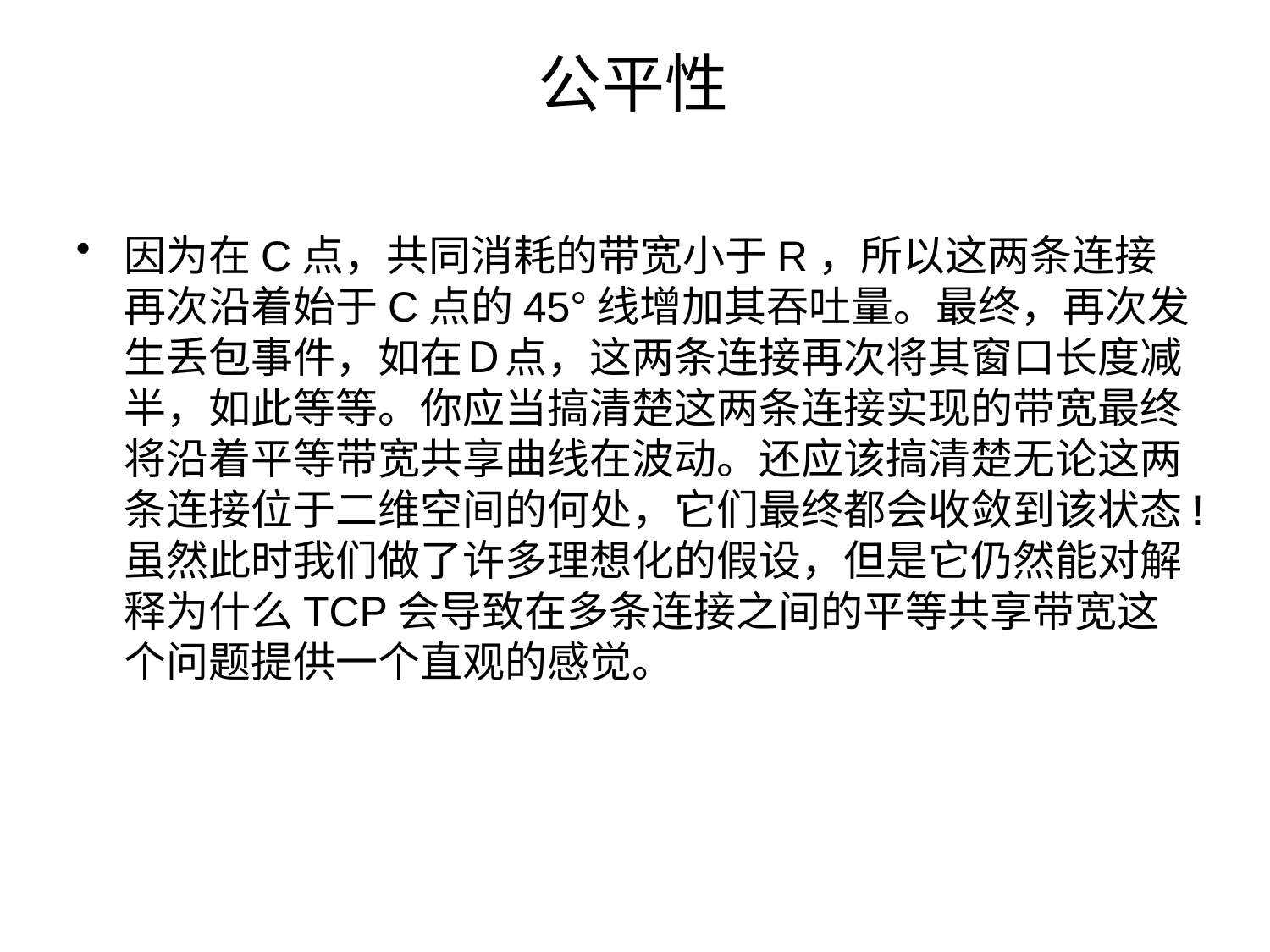

# 公平性
因为在C点，共同消耗的带宽小于R，所以这两条连接再次沿着始于C点的45°线增加其吞吐量。最终，再次发生丢包事件，如在Ｄ点，这两条连接再次将其窗口长度减半，如此等等。你应当搞清楚这两条连接实现的带宽最终将沿着平等带宽共享曲线在波动。还应该搞清楚无论这两条连接位于二维空间的何处，它们最终都会收敛到该状态!虽然此时我们做了许多理想化的假设，但是它仍然能对解释为什么TCP会导致在多条连接之间的平等共享带宽这个问题提供一个直观的感觉。